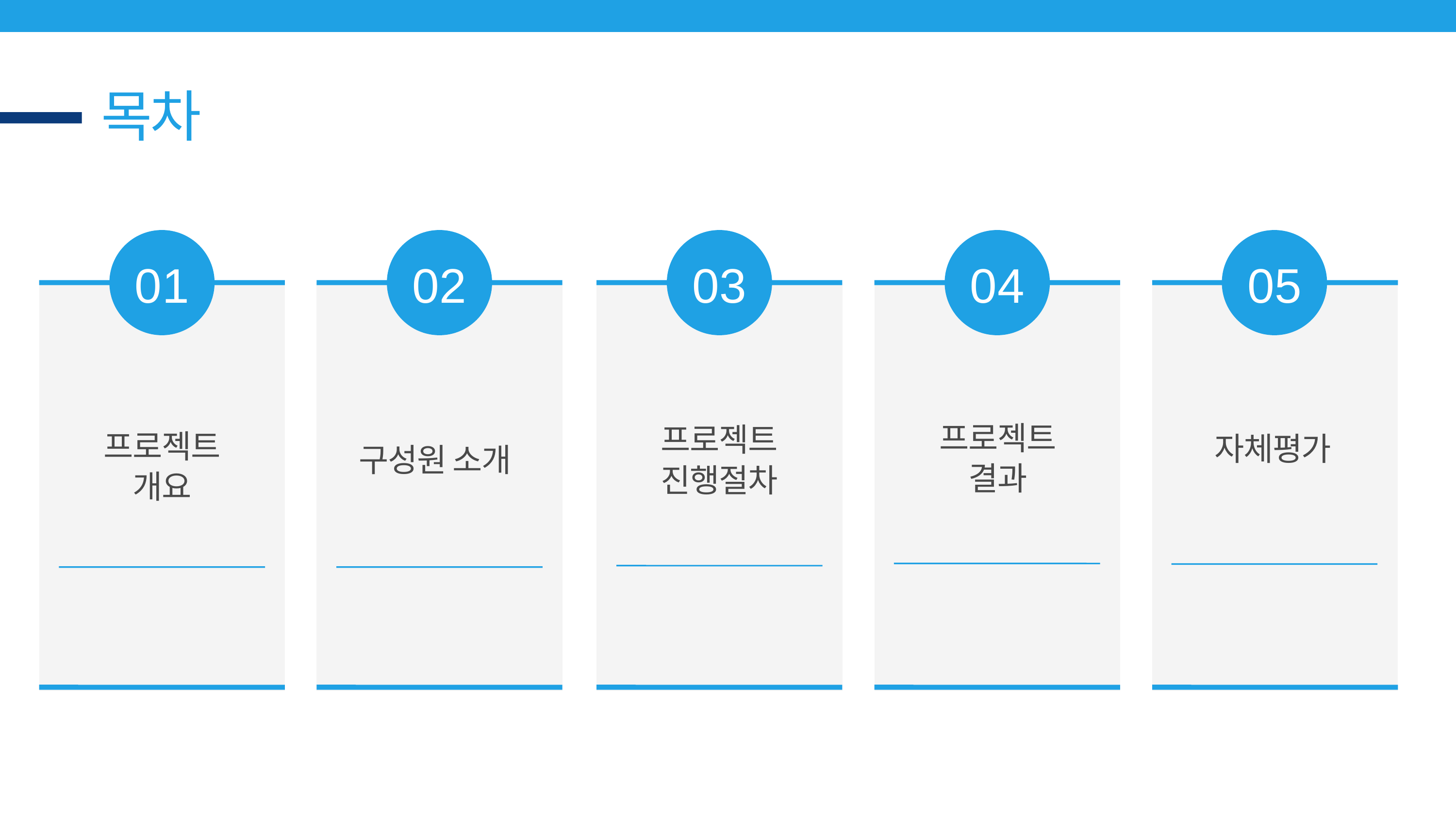

목차

01

02

03

04

05

프로젝트
결과
프로젝트
진행절차
프로젝트
개요
자체평가
구성원 소개